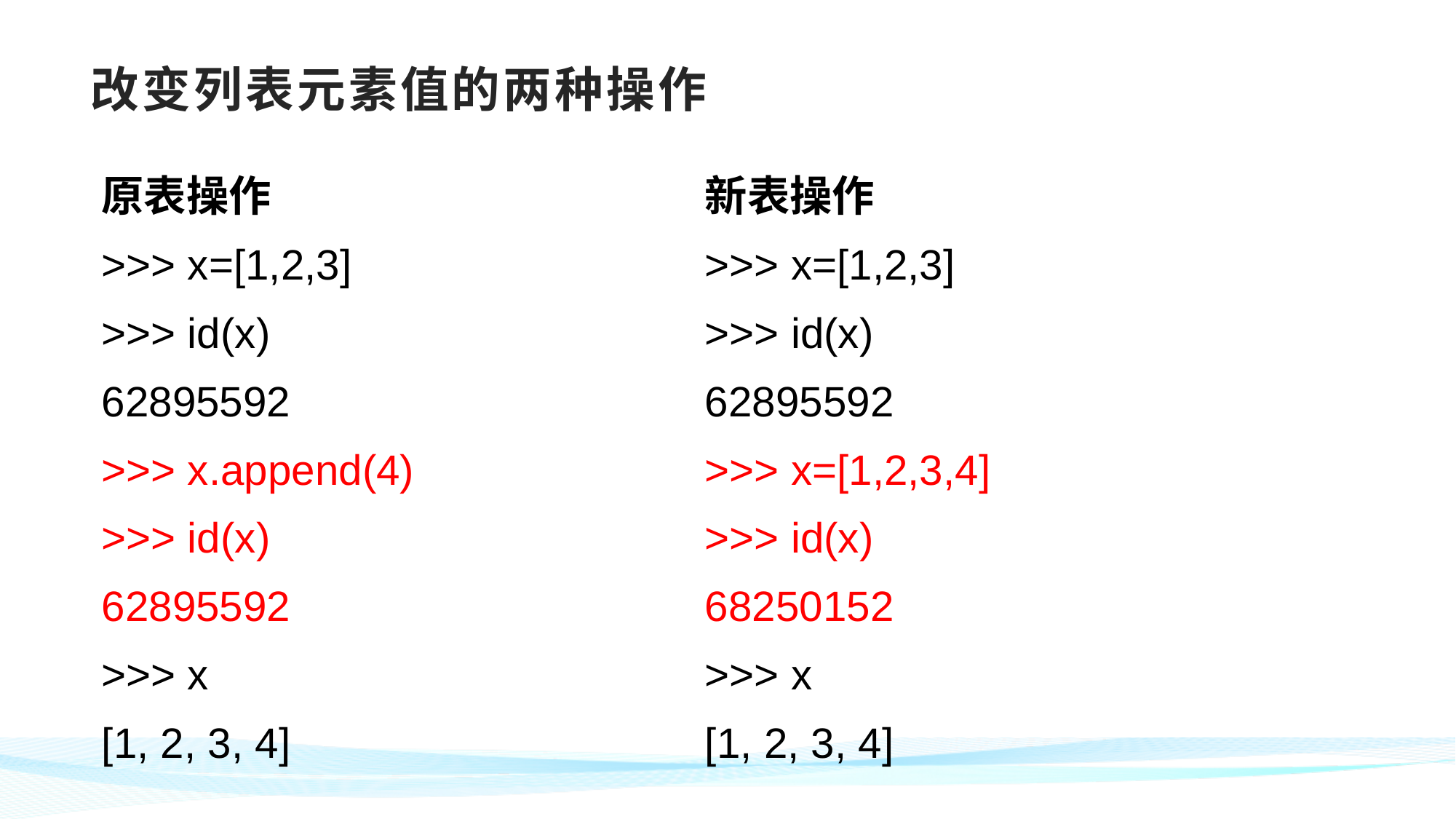

# 改变列表元素值的两种操作
原表操作
>>> x=[1,2,3]
>>> id(x)
62895592
>>> x.append(4)
>>> id(x)
62895592
>>> x
[1, 2, 3, 4]
新表操作
>>> x=[1,2,3]
>>> id(x)
62895592
>>> x=[1,2,3,4]
>>> id(x)
68250152
>>> x
[1, 2, 3, 4]